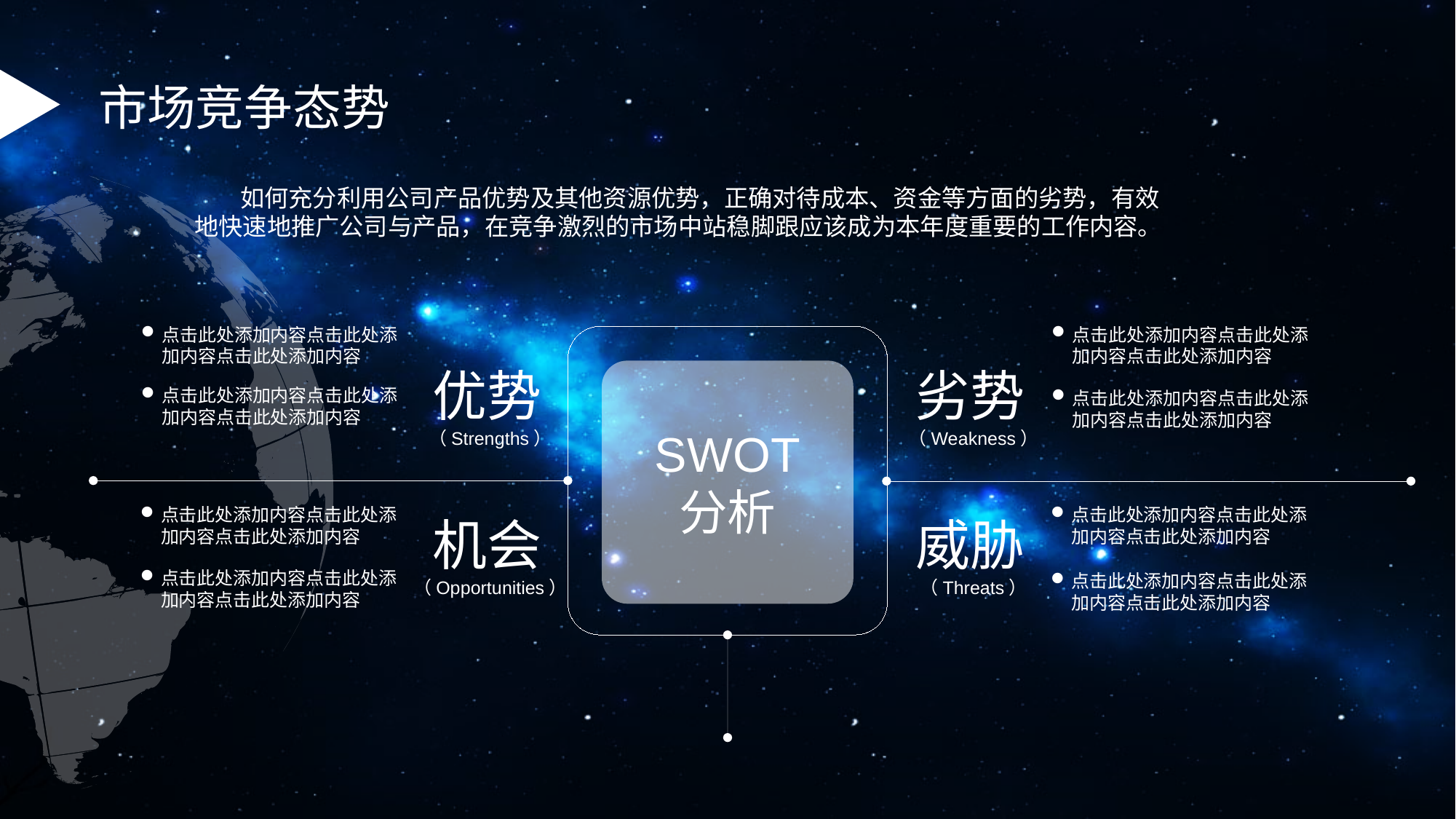

市场竞争态势

如何充分利用公司产品优势及其他资源优势，正确对待成本、资金等方面的劣势，有效地快速地推广公司与产品，在竞争激烈的市场中站稳脚跟应该成为本年度重要的工作内容。
点击此处添加内容点击此处添加内容点击此处添加内容
点击此处添加内容点击此处添加内容点击此处添加内容

SWOT
分析
优势
（Strengths）
劣势
（Weakness）
点击此处添加内容点击此处添加内容点击此处添加内容
点击此处添加内容点击此处添加内容点击此处添加内容
点击此处添加内容点击此处添加内容点击此处添加内容
点击此处添加内容点击此处添加内容点击此处添加内容
机会
（Opportunities）
威胁
（Threats）
点击此处添加内容点击此处添加内容点击此处添加内容
点击此处添加内容点击此处添加内容点击此处添加内容
.